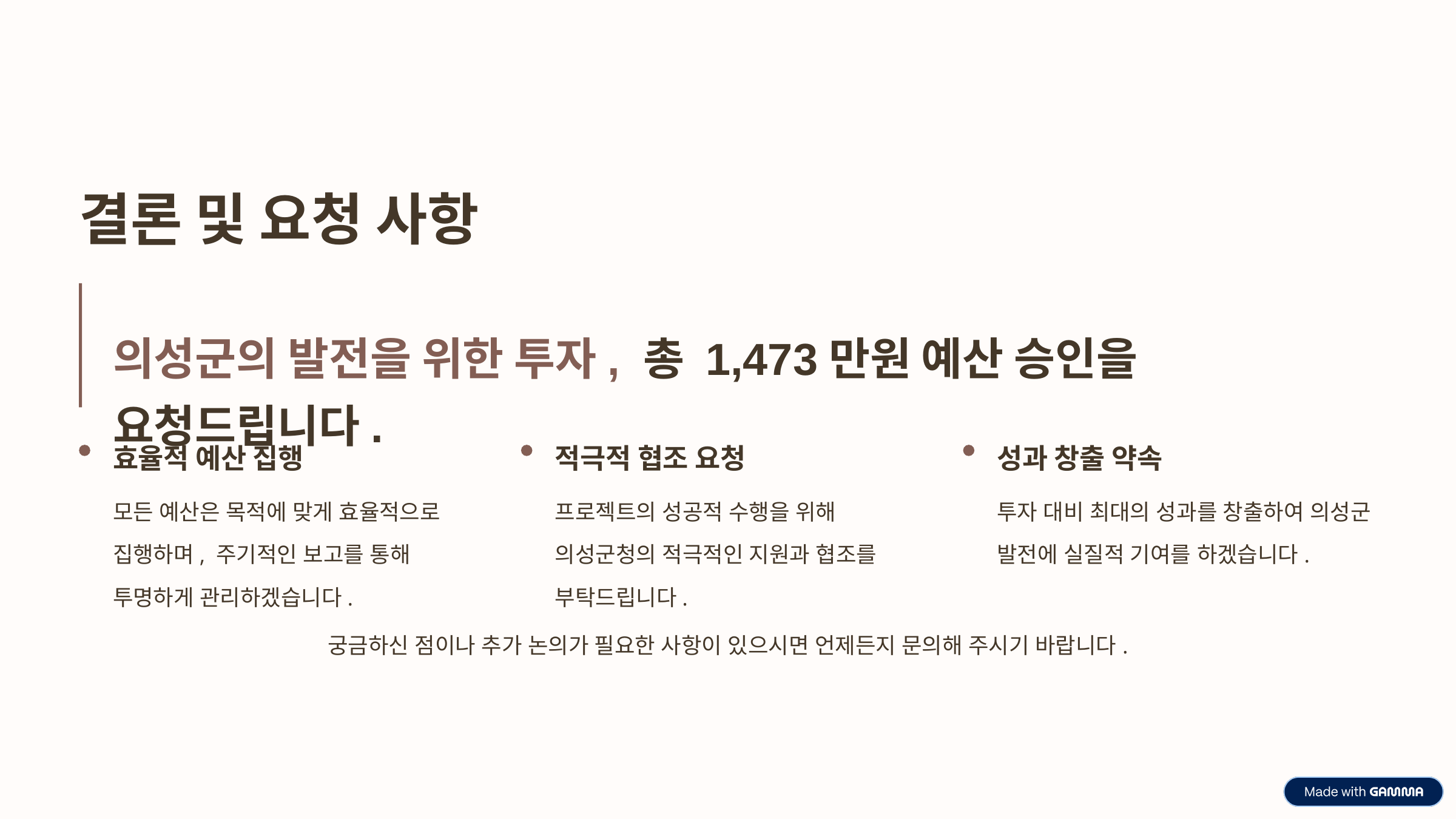

결론 및 요청 사항

의성군의 발전을 위한 투자, 총 1,473만원 예산 승인을 요청드립니다.
효율적 예산 집행
적극적 협조 요청
성과 창출 약속

모든 예산은 목적에 맞게 효율적으로 집행하며, 주기적인 보고를 통해 투명하게 관리하겠습니다.
프로젝트의 성공적 수행을 위해 의성군청의 적극적인 지원과 협조를 부탁드립니다.
투자 대비 최대의 성과를 창출하여 의성군 발전에 실질적 기여를 하겠습니다.
궁금하신 점이나 추가 논의가 필요한 사항이 있으시면 언제든지 문의해 주시기 바랍니다.